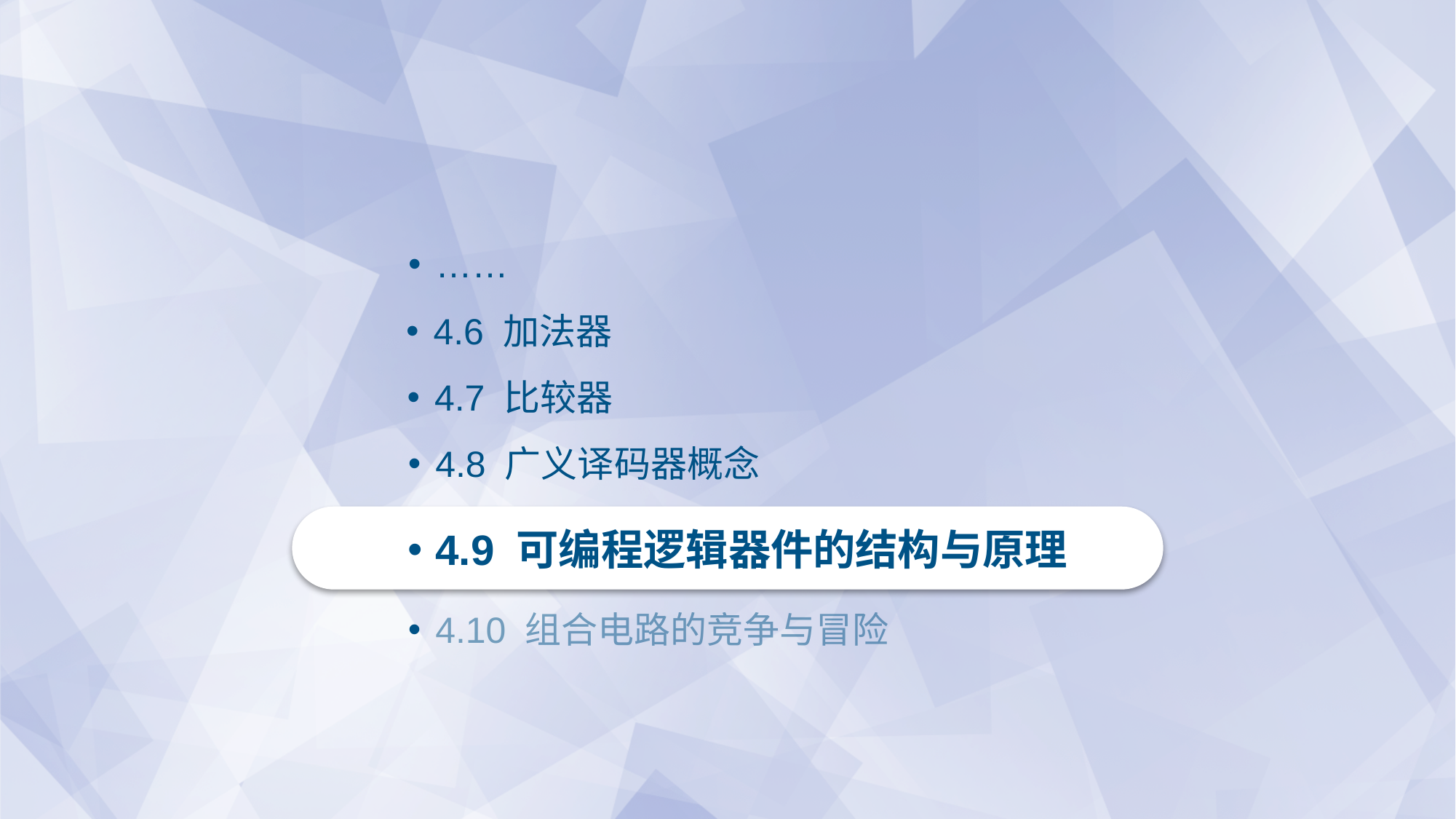

……
4.6 加法器
4.7 比较器
4.8 广义译码器概念
4.9 可编程逻辑器件的结构与原理
4.10 组合电路的竞争与冒险